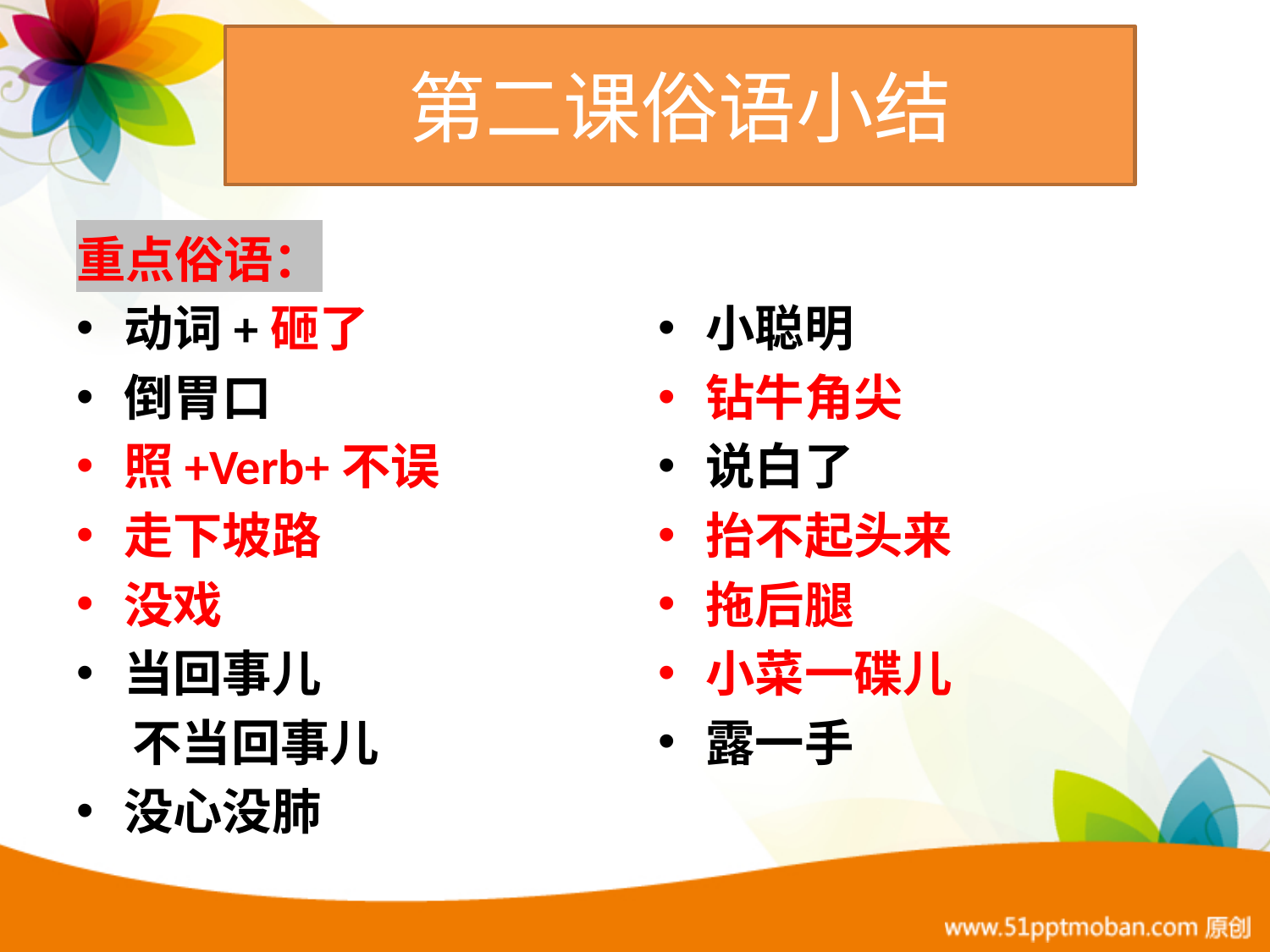

# 第二课俗语小结
重点俗语：
动词+砸了
倒胃口
照+Verb+不误
走下坡路
没戏
当回事儿
    不当回事儿
没心没肺

小聪明
钻牛角尖
说白了
抬不起头来
拖后腿
小菜一碟儿
露一手